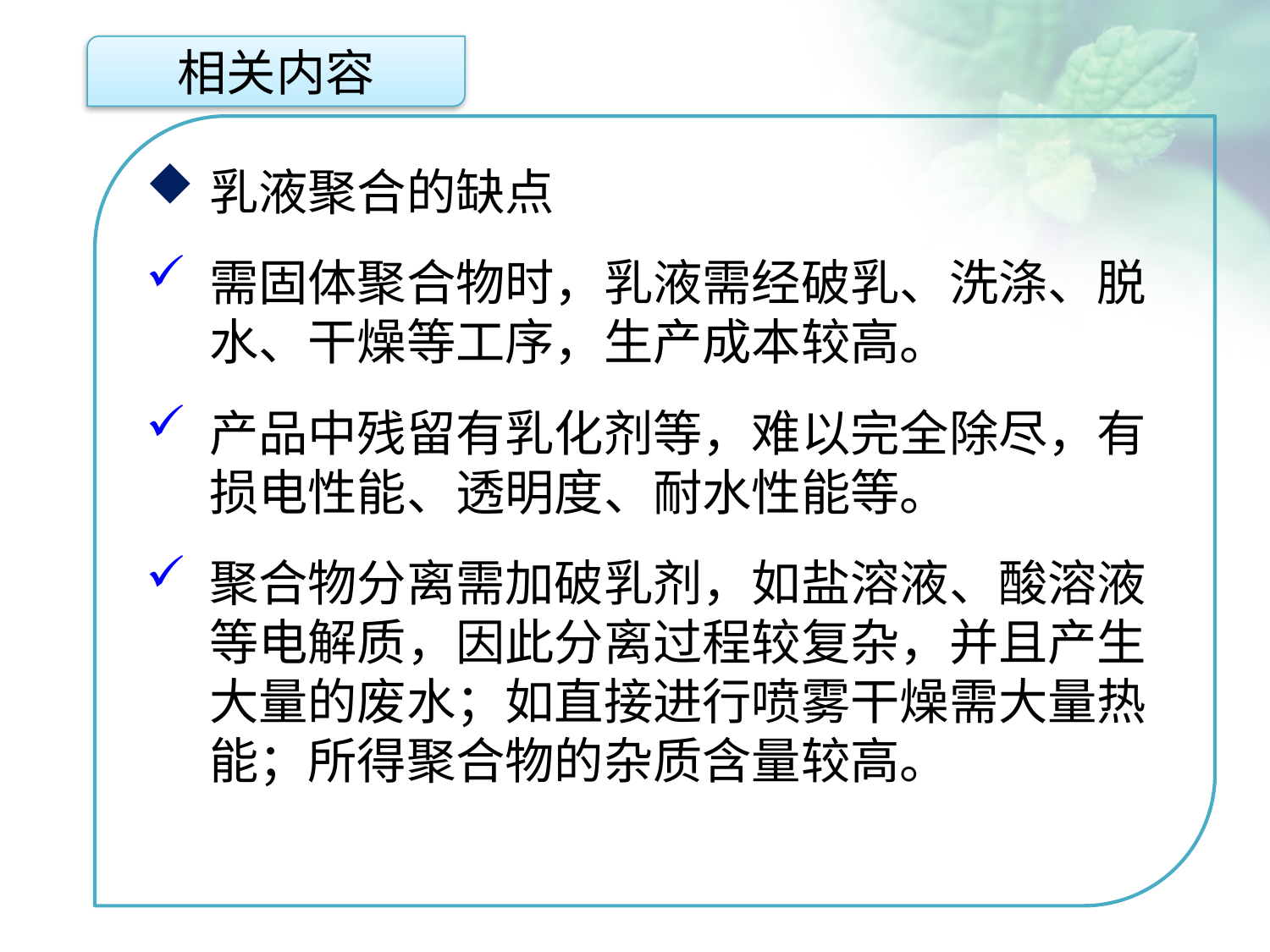

相关内容
乳液聚合的缺点
需固体聚合物时，乳液需经破乳、洗涤、脱水、干燥等工序，生产成本较高。
产品中残留有乳化剂等，难以完全除尽，有损电性能、透明度、耐水性能等。
聚合物分离需加破乳剂，如盐溶液、酸溶液等电解质，因此分离过程较复杂，并且产生大量的废水；如直接进行喷雾干燥需大量热能；所得聚合物的杂质含量较高。
点击添加文本
点击添加文本
点击添加文本
点击添加文本